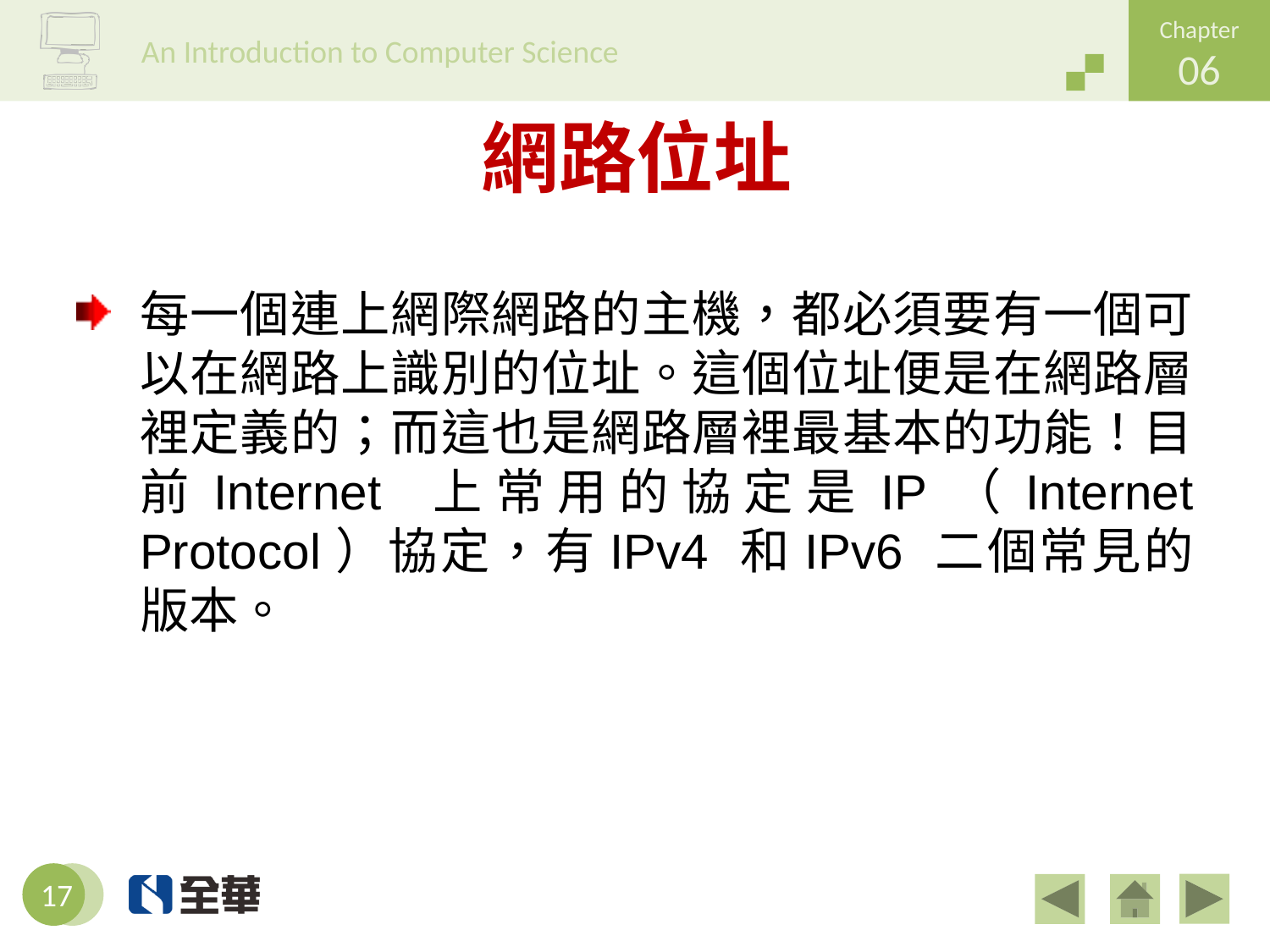

# 網路位址
每一個連上網際網路的主機，都必須要有一個可以在網路上識別的位址。這個位址便是在網路層裡定義的；而這也是網路層裡最基本的功能！目前Internet 上常用的協定是IP（Internet Protocol）協定，有IPv4 和IPv6 二個常見的版本。